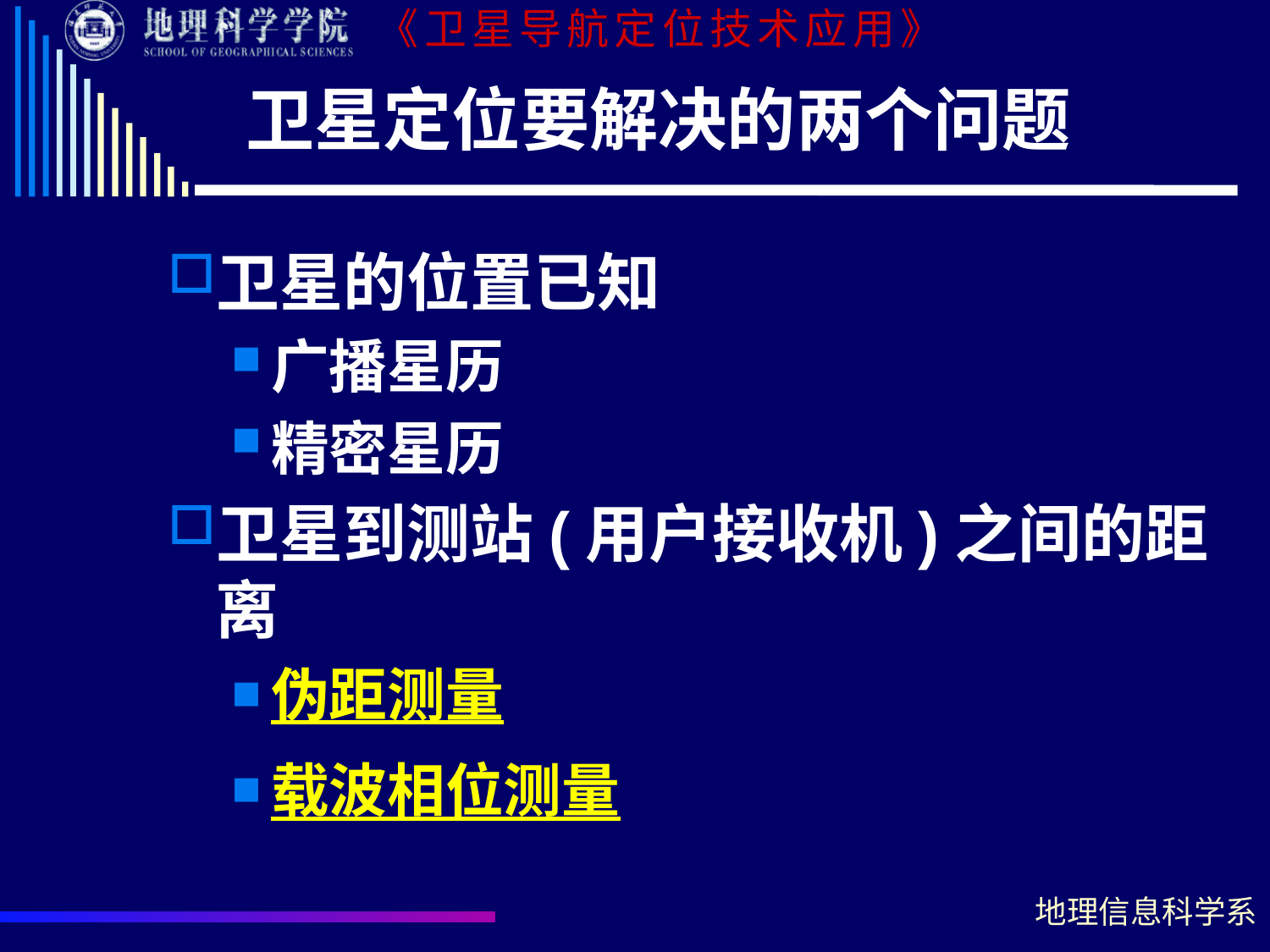

# 卫星定位要解决的两个问题
卫星的位置已知
广播星历
精密星历
卫星到测站(用户接收机)之间的距离
伪距测量
载波相位测量